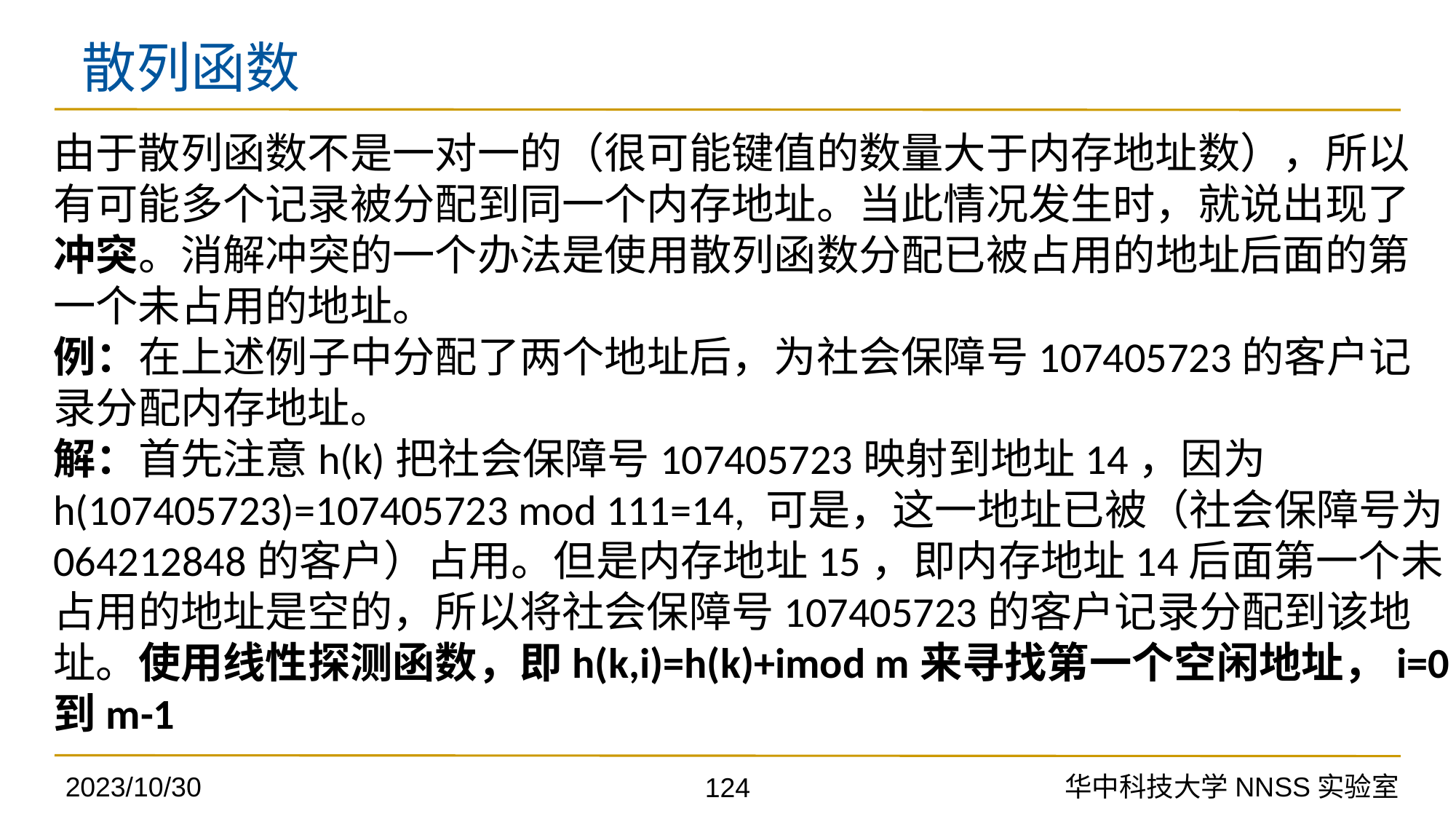

# 散列函数

由于散列函数不是一对一的（很可能键值的数量大于内存地址数），所以有可能多个记录被分配到同一个内存地址。当此情况发生时，就说出现了冲突。消解冲突的一个办法是使用散列函数分配已被占用的地址后面的第一个未占用的地址。
例：在上述例子中分配了两个地址后，为社会保障号107405723的客户记录分配内存地址。
解：首先注意h(k)把社会保障号107405723映射到地址14，因为
h(107405723)=107405723 mod 111=14, 可是，这一地址已被（社会保障号为064212848的客户）占用。但是内存地址15，即内存地址14后面第一个未占用的地址是空的，所以将社会保障号107405723的客户记录分配到该地址。使用线性探测函数，即h(k,i)=h(k)+imod m来寻找第一个空闲地址，i=0到m-1
2023/10/30
华中科技大学NNSS实验室
124